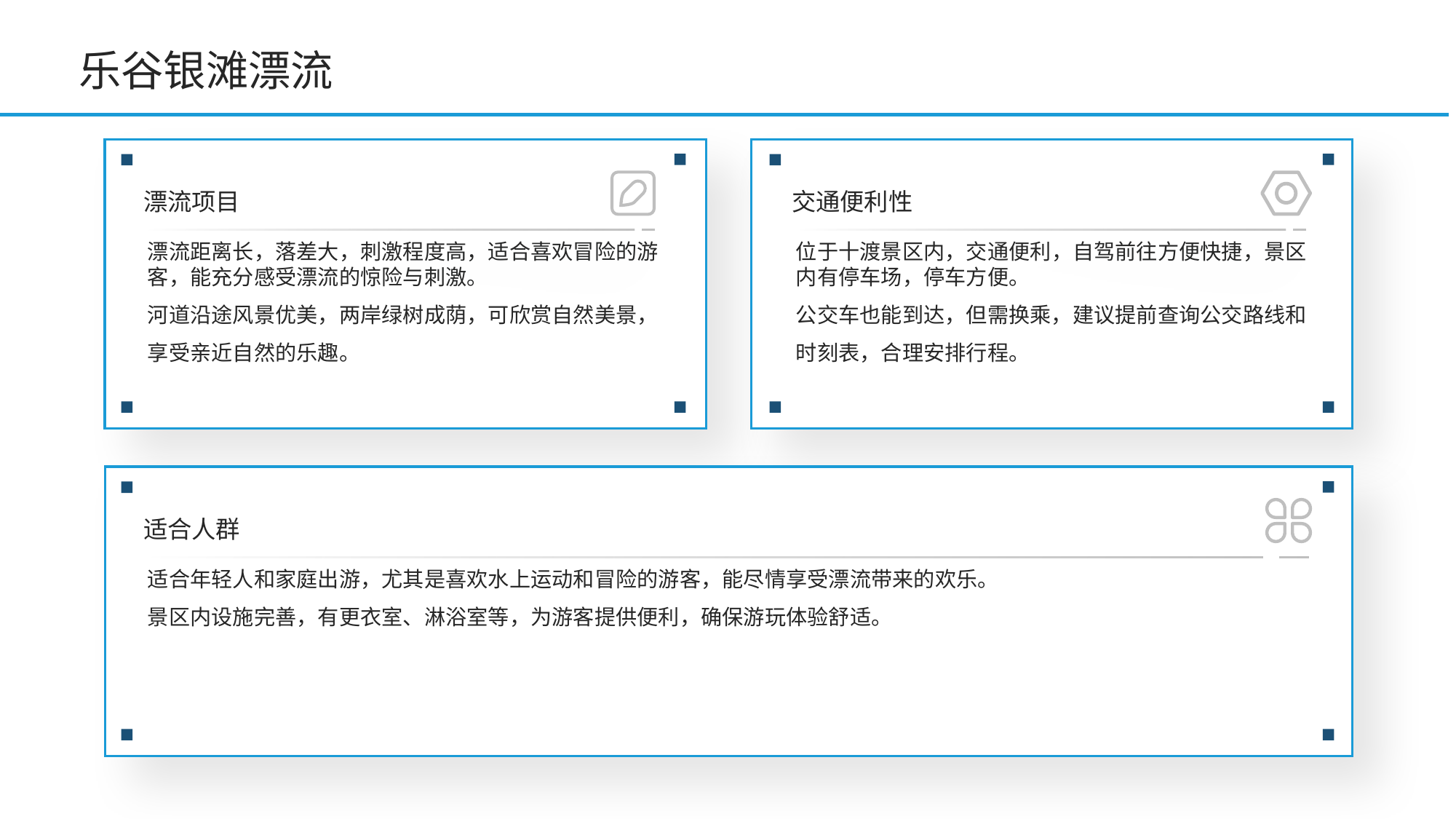

乐谷银滩漂流

漂流项目
交通便利性

漂流距离长，落差大，刺激程度高，适合喜欢冒险的游客，能充分感受漂流的惊险与刺激。
河道沿途风景优美，两岸绿树成荫，可欣赏自然美景，享受亲近自然的乐趣。
位于十渡景区内，交通便利，自驾前往方便快捷，景区内有停车场，停车方便。
公交车也能到达，但需换乘，建议提前查询公交路线和时刻表，合理安排行程。

适合人群

适合年轻人和家庭出游，尤其是喜欢水上运动和冒险的游客，能尽情享受漂流带来的欢乐。
景区内设施完善，有更衣室、淋浴室等，为游客提供便利，确保游玩体验舒适。